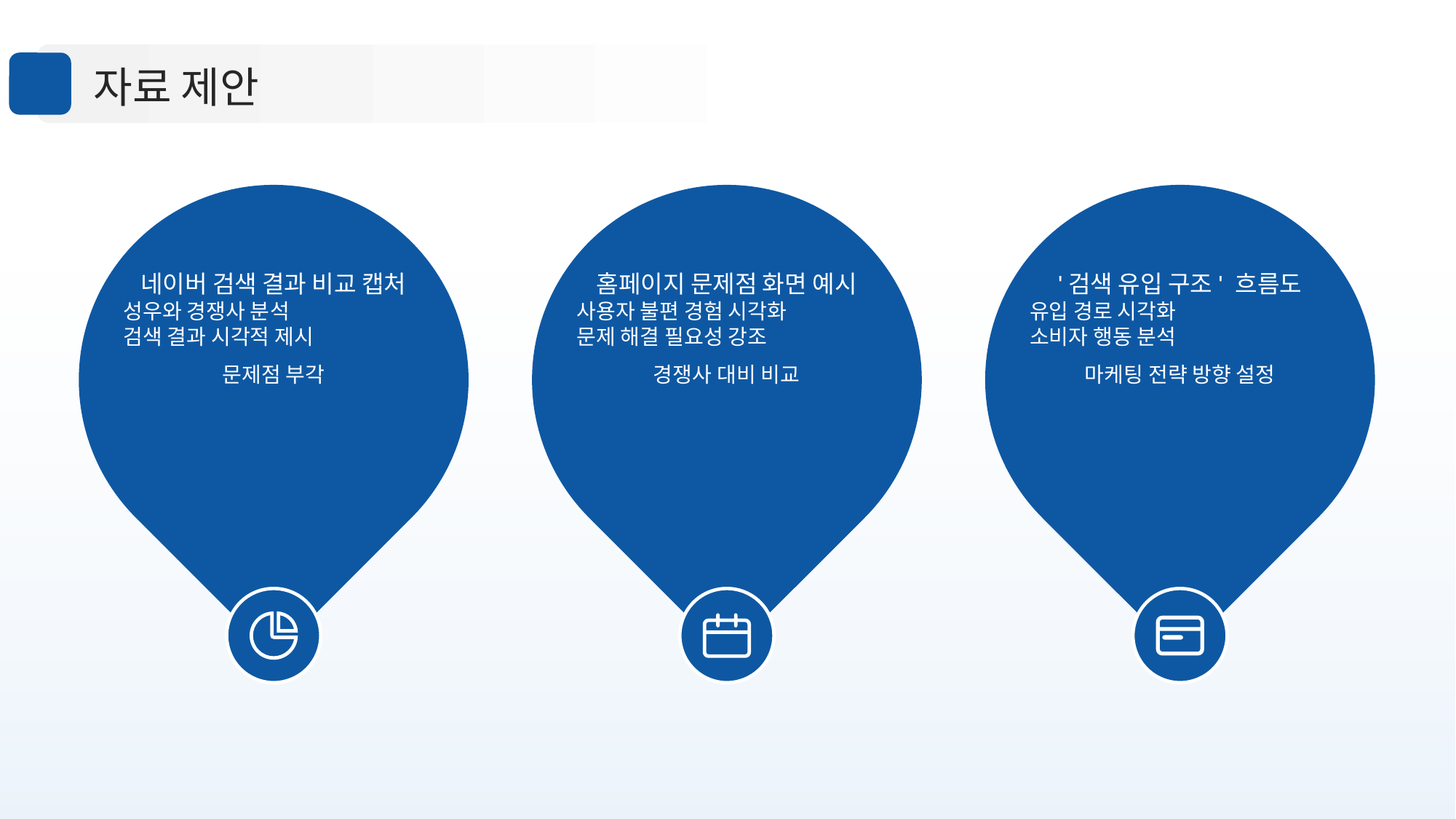

자료 제안

네이버 검색 결과 비교 캡처
홈페이지 문제점 화면 예시
'검색 유입 구조' 흐름도
성우와 경쟁사 분석
검색 결과 시각적 제시
문제점 부각
사용자 불편 경험 시각화
문제 해결 필요성 강조
경쟁사 대비 비교
유입 경로 시각화
소비자 행동 분석
마케팅 전략 방향 설정